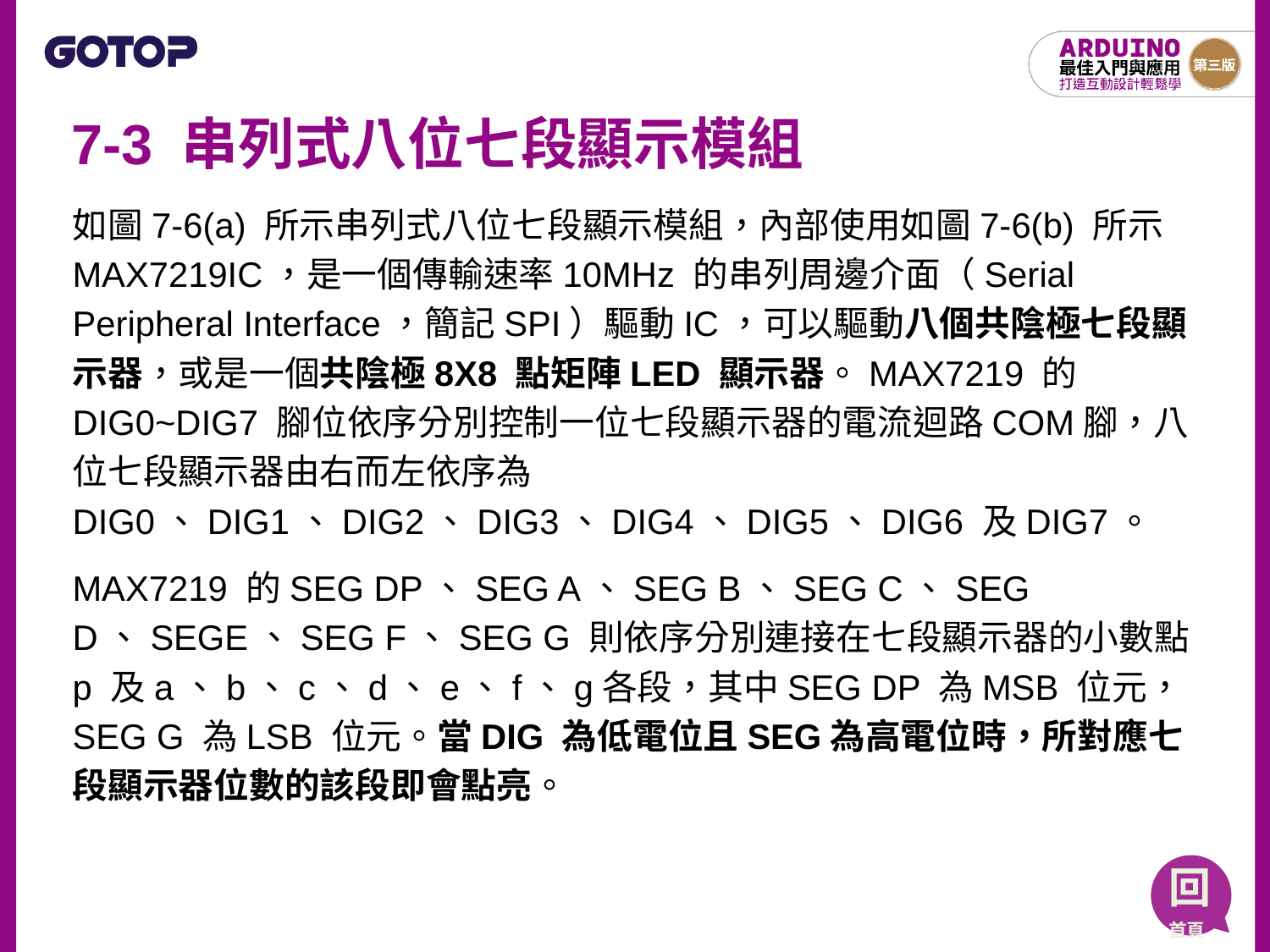

# 7-3 串列式八位七段顯示模組
如圖7-6(a) 所示串列式八位七段顯示模組，內部使用如圖7-6(b) 所示MAX7219IC，是一個傳輸速率10MHz 的串列周邊介面（Serial Peripheral Interface，簡記SPI）驅動IC，可以驅動八個共陰極七段顯示器，或是一個共陰極8X8 點矩陣LED 顯示器。MAX7219 的DIG0~DIG7 腳位依序分別控制一位七段顯示器的電流迴路COM腳，八位七段顯示器由右而左依序為DIG0、DIG1、DIG2、DIG3、DIG4、DIG5、DIG6 及DIG7。
MAX7219 的SEG DP、SEG A、SEG B、SEG C、SEG D、SEGE、SEG F、SEG G 則依序分別連接在七段顯示器的小數點p 及a、b、c、d、e、f、g各段，其中SEG DP 為MSB 位元，SEG G 為LSB 位元。當DIG 為低電位且SEG為高電位時，所對應七段顯示器位數的該段即會點亮。